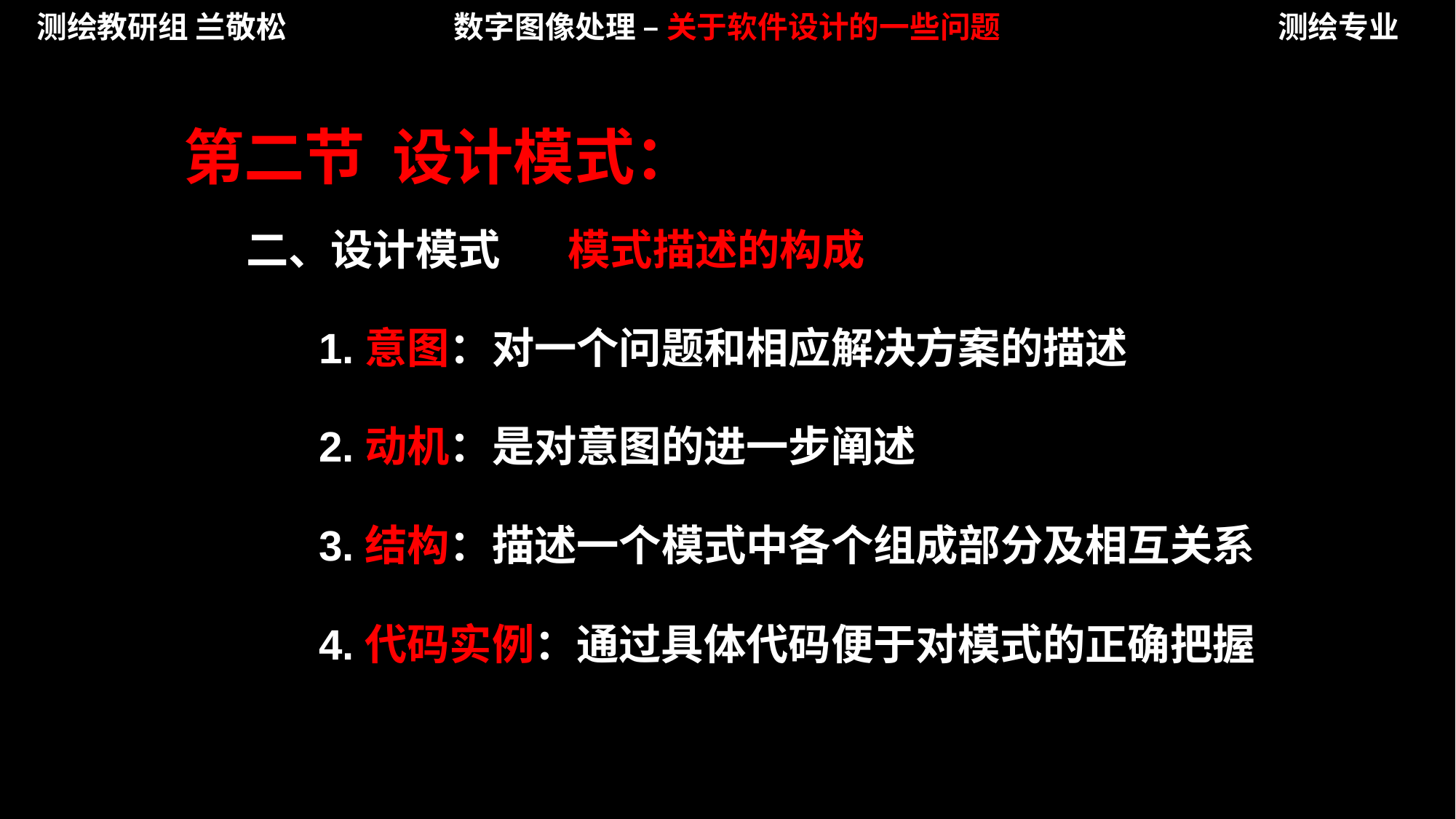

测绘教研组 兰敬松
数字图像处理 – 关于软件设计的一些问题
测绘专业
第二节  设计模式：
二、设计模式
模式描述的构成
1.意图：对一个问题和相应解决方案的描述
2.动机：是对意图的进一步阐述
3.结构：描述一个模式中各个组成部分及相互关系
4.代码实例：通过具体代码便于对模式的正确把握